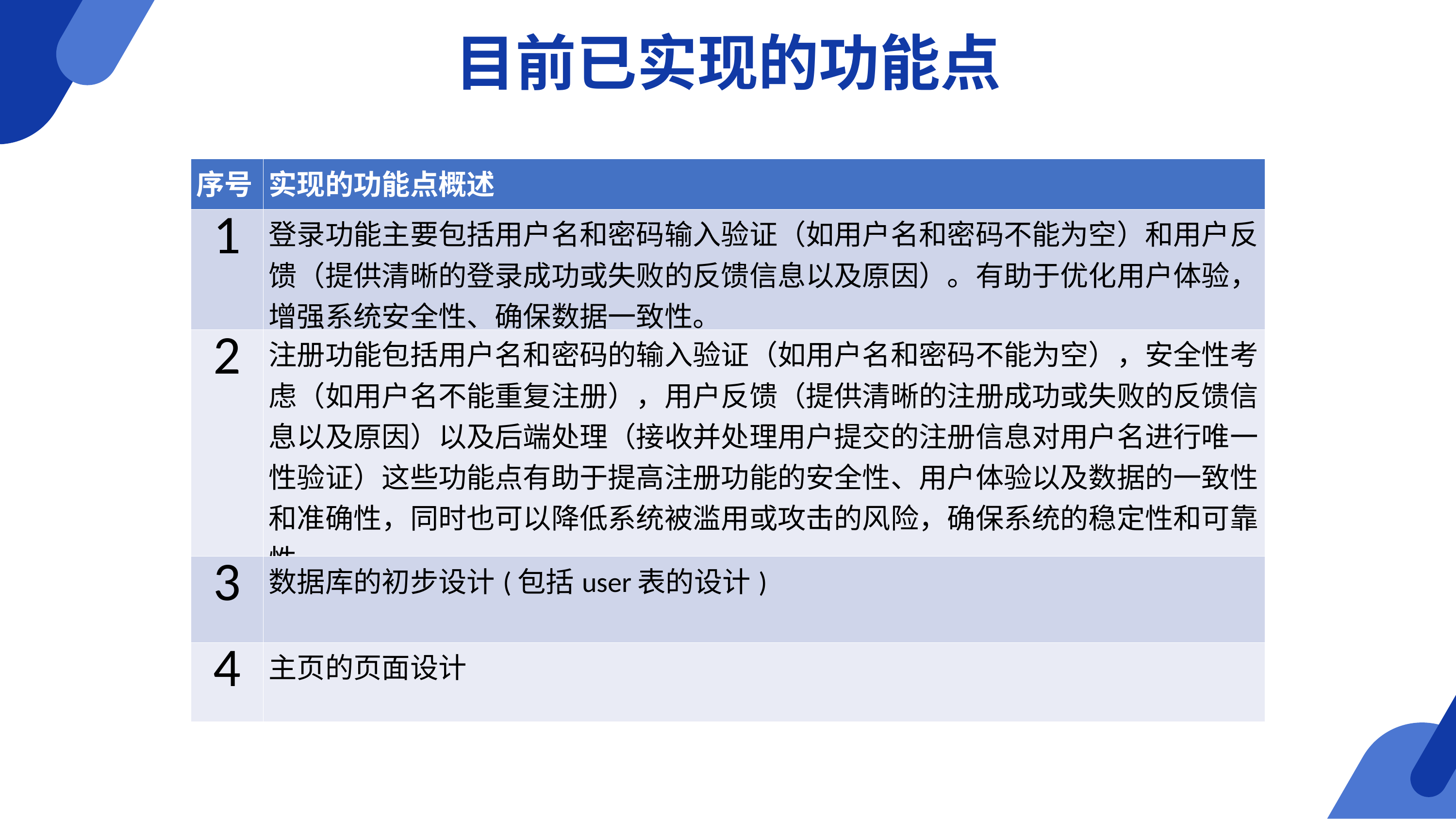

目前已实现的功能点
| 序号 | 实现的功能点概述 |
| --- | --- |
| 1 | 登录功能主要包括用户名和密码输入验证（如用户名和密码不能为空）和用户反馈（提供清晰的登录成功或失败的反馈信息以及原因）。有助于优化用户体验，增强系统安全性、确保数据一致性。 |
| 2 | 注册功能包括用户名和密码的输入验证（如用户名和密码不能为空），安全性考虑（如用户名不能重复注册），用户反馈（提供清晰的注册成功或失败的反馈信息以及原因）以及后端处理（接收并处理用户提交的注册信息对用户名进行唯一性验证）这些功能点有助于提高注册功能的安全性、用户体验以及数据的一致性和准确性，同时也可以降低系统被滥用或攻击的风险，确保系统的稳定性和可靠性。 |
| 3 | 数据库的初步设计(包括user表的设计) |
| 4 | 主页的页面设计 |